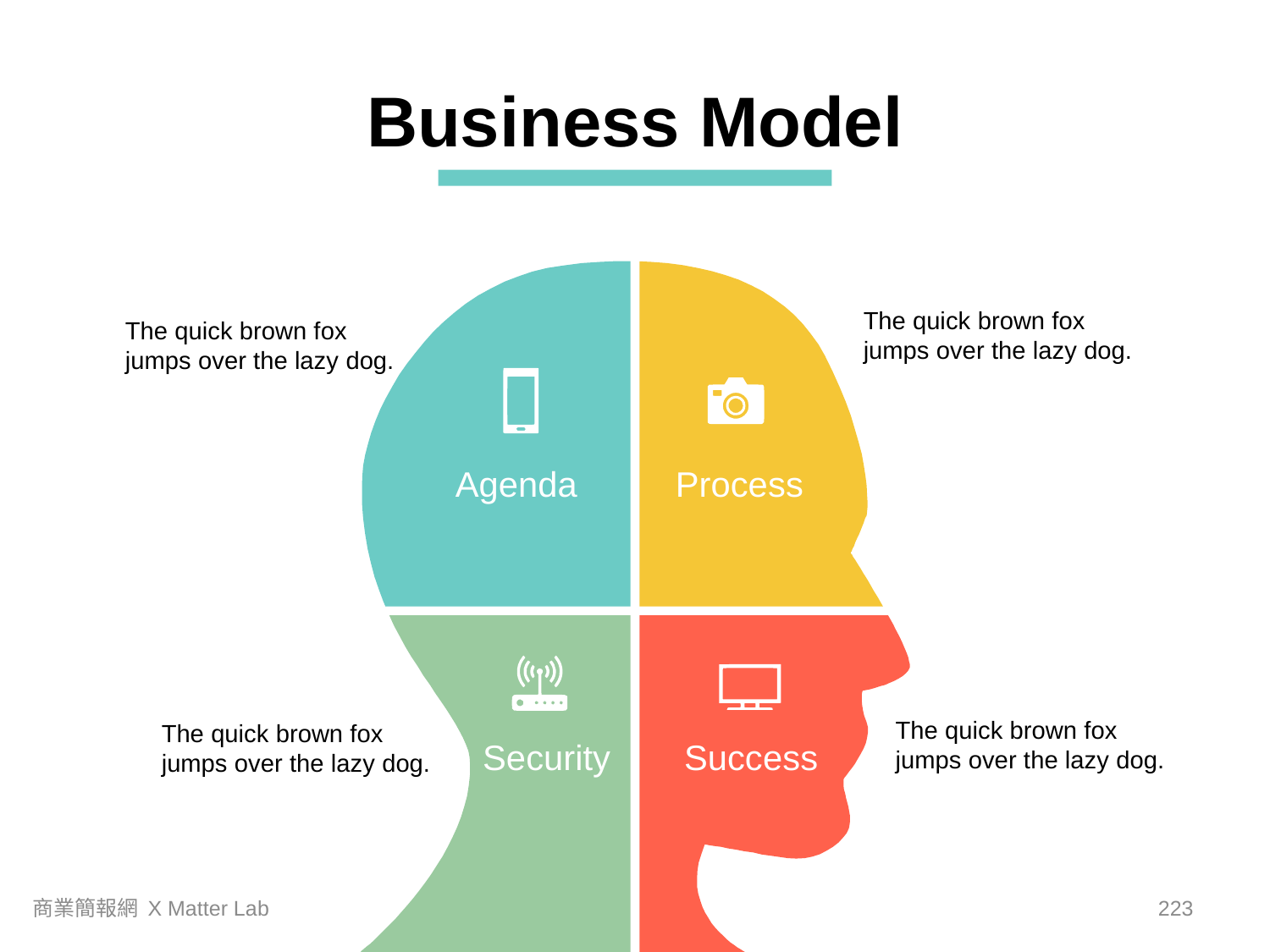

Business Model

The quick brown fox jumps over the lazy dog.

The quick brown fox jumps over the lazy dog.

Agenda
Process

The quick brown fox jumps over the lazy dog.
The quick brown fox jumps over the lazy dog.
Security
Success
商業簡報網 X Matter Lab
223